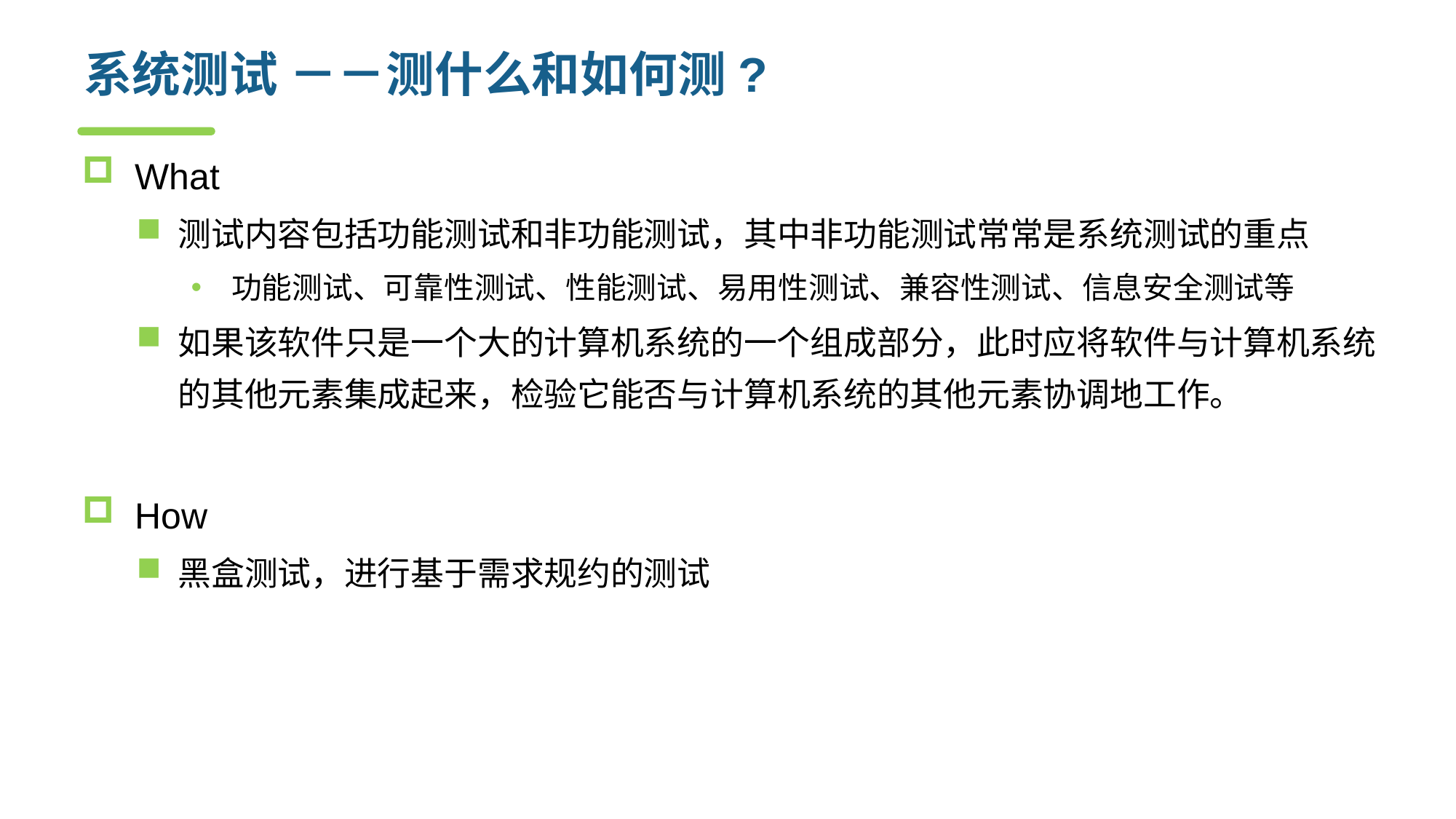

# 系统测试 －－测什么和如何测?
What
测试内容包括功能测试和非功能测试，其中非功能测试常常是系统测试的重点
功能测试、可靠性测试、性能测试、易用性测试、兼容性测试、信息安全测试等
如果该软件只是一个大的计算机系统的一个组成部分，此时应将软件与计算机系统的其他元素集成起来，检验它能否与计算机系统的其他元素协调地工作。

How
黑盒测试，进行基于需求规约的测试
71